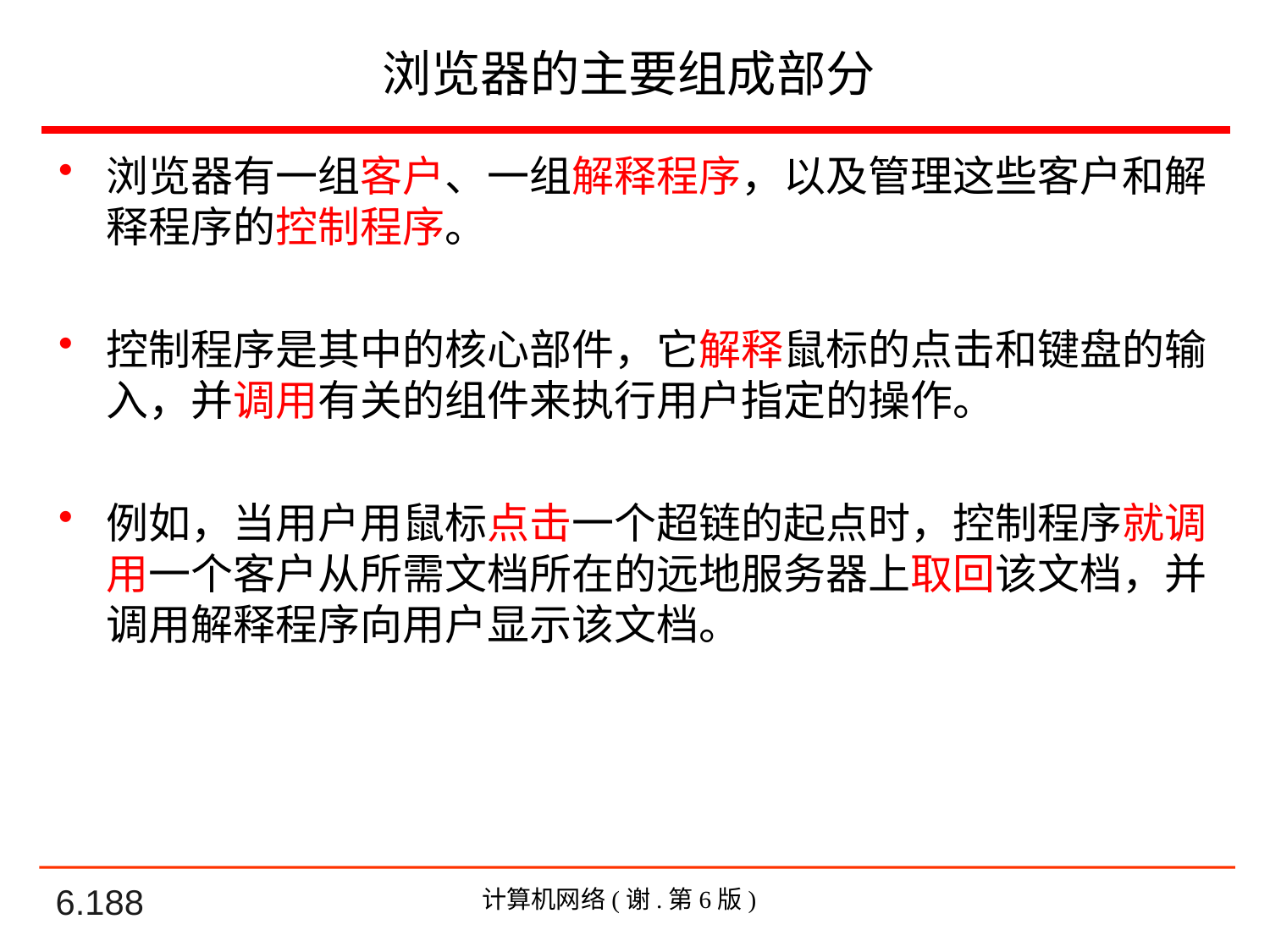

# 浏览器的主要组成部分
浏览器有一组客户、一组解释程序，以及管理这些客户和解释程序的控制程序。

控制程序是其中的核心部件，它解释鼠标的点击和键盘的输入，并调用有关的组件来执行用户指定的操作。

例如，当用户用鼠标点击一个超链的起点时，控制程序就调用一个客户从所需文档所在的远地服务器上取回该文档，并调用解释程序向用户显示该文档。